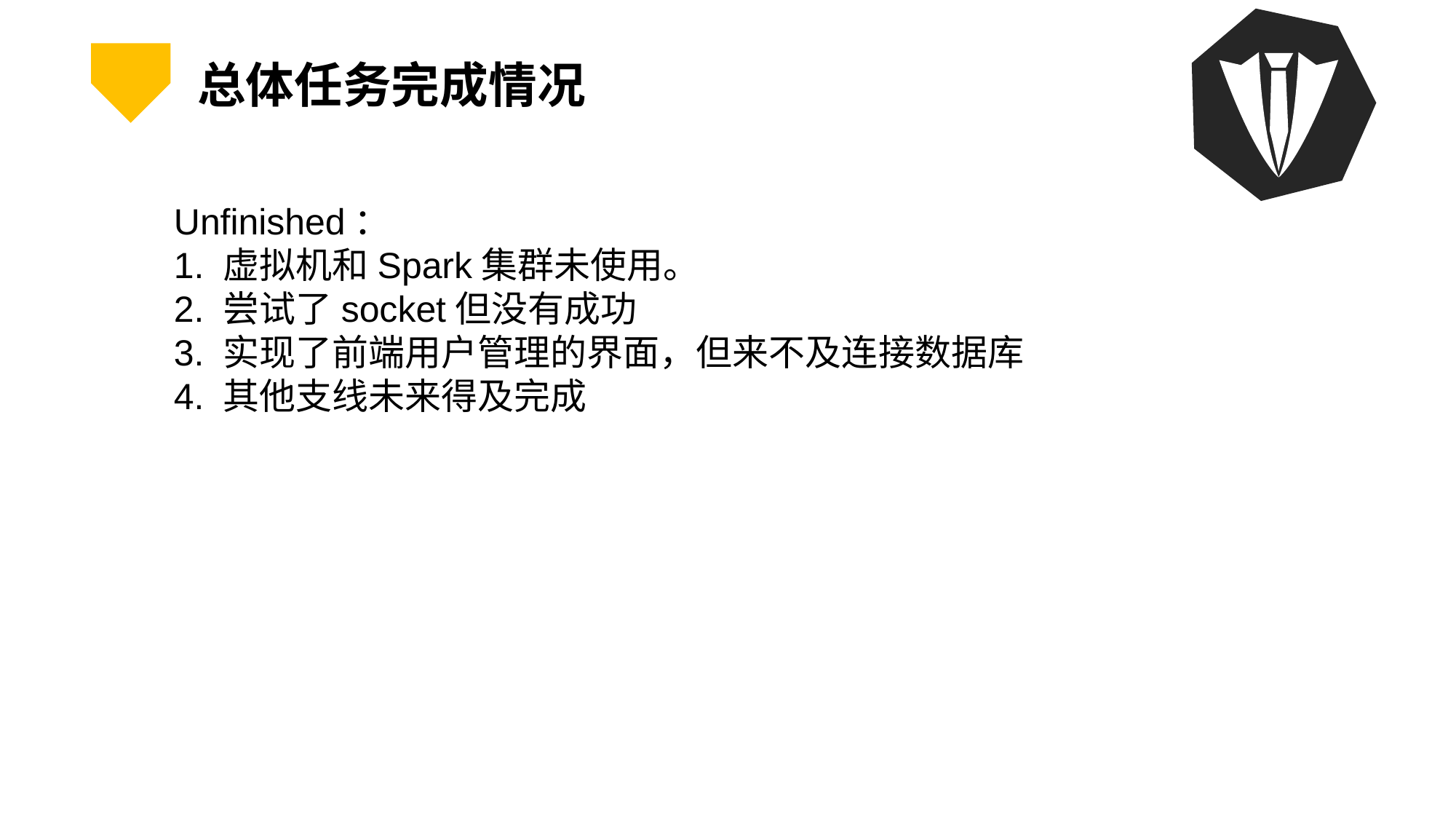

总体任务完成情况
Unfinished：
1. 虚拟机和Spark集群未使用。
2. 尝试了socket但没有成功
3. 实现了前端用户管理的界面，但来不及连接数据库
4. 其他支线未来得及完成